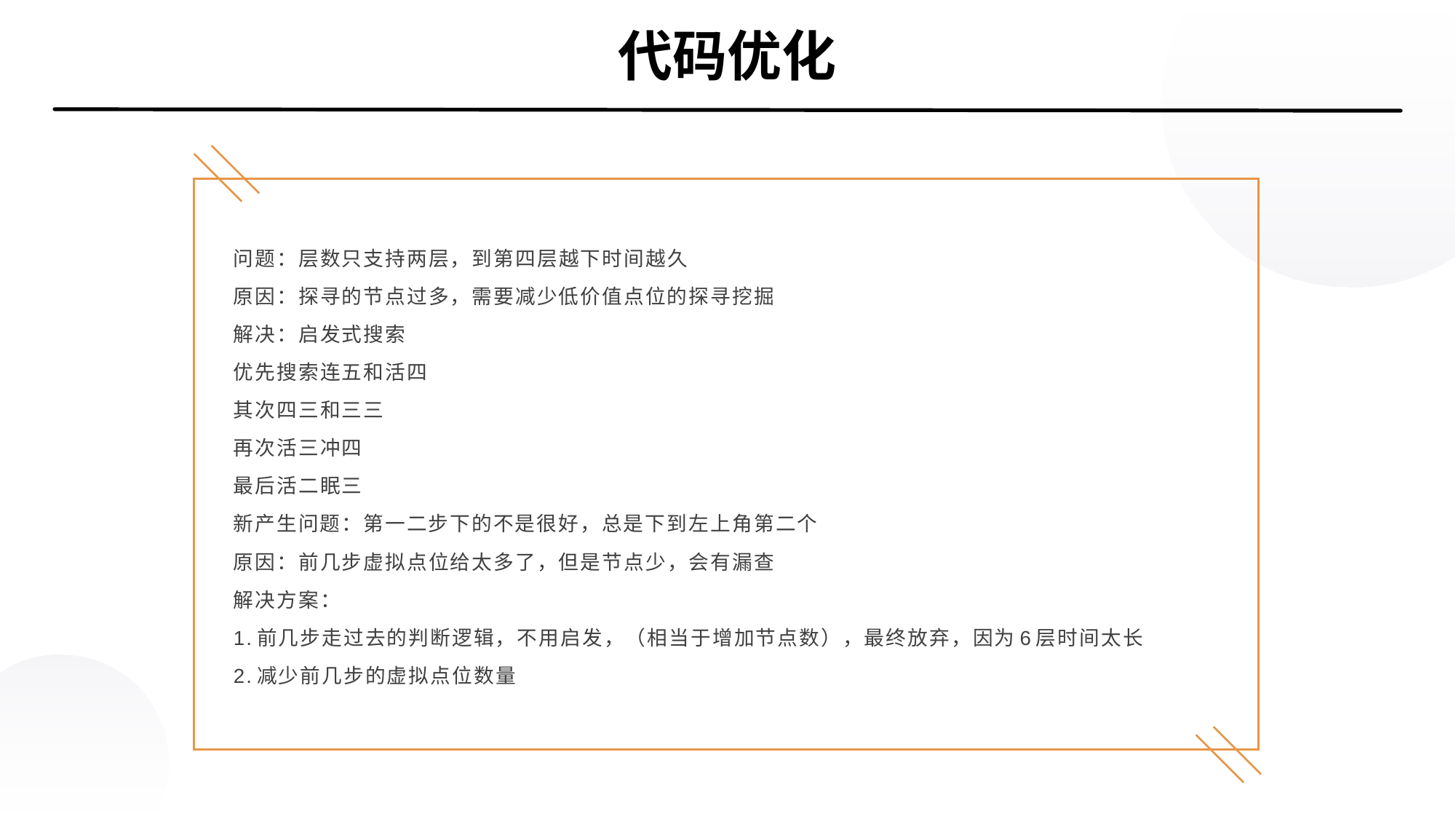

代码优化

问题：层数只支持两层，到第四层越下时间越久
原因：探寻的节点过多，需要减少低价值点位的探寻挖掘
解决：启发式搜索
优先搜索连五和活四
其次四三和三三
再次活三冲四
最后活二眠三
新产生问题：第一二步下的不是很好，总是下到左上角第二个
原因：前几步虚拟点位给太多了，但是节点少，会有漏查
解决方案：
1.前几步走过去的判断逻辑，不用启发，（相当于增加节点数），最终放弃，因为6层时间太长
2.减少前几步的虚拟点位数量